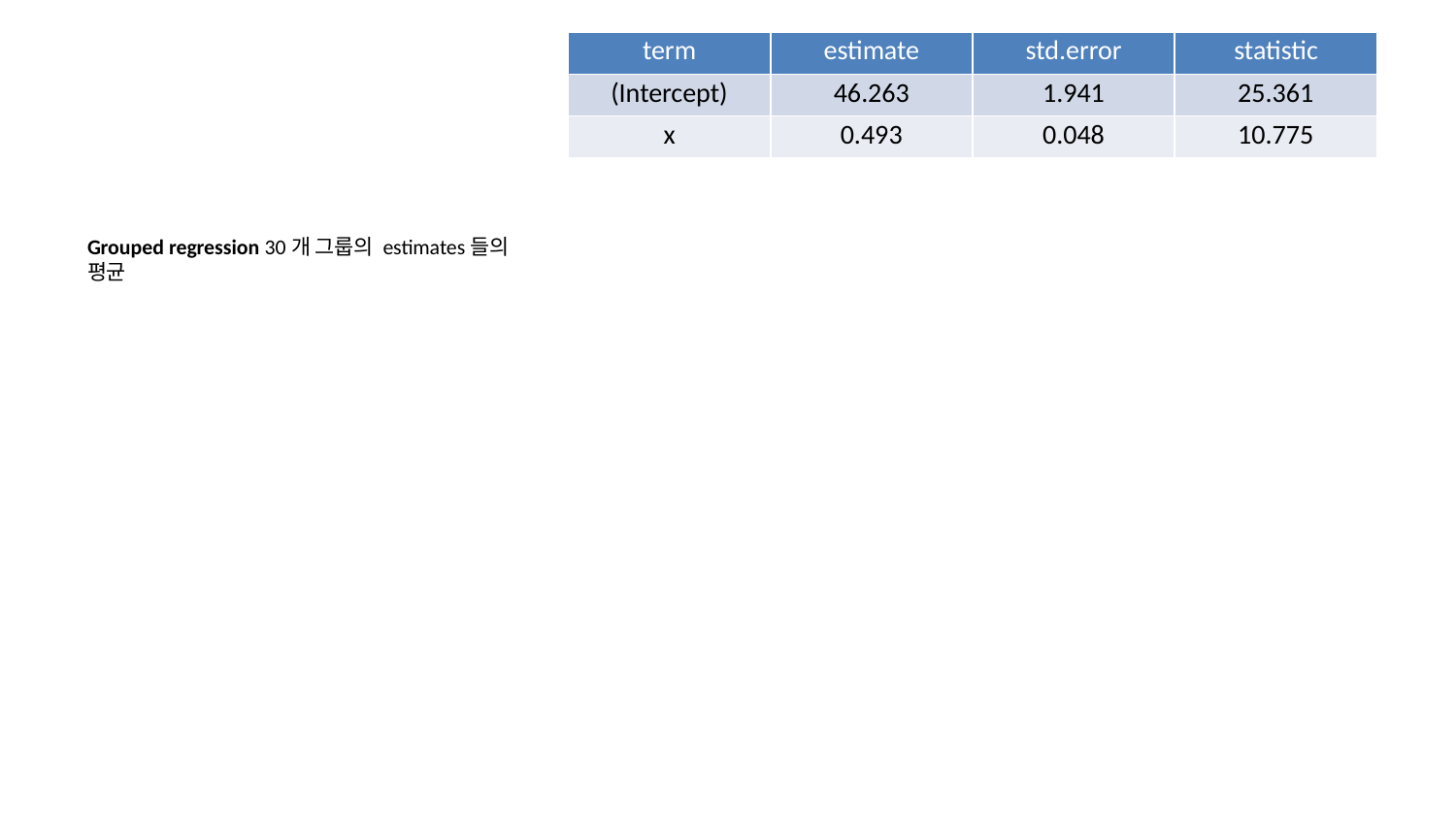

| term | estimate | std.error | statistic |
| --- | --- | --- | --- |
| (Intercept) | 46.263 | 1.941 | 25.361 |
| x | 0.493 | 0.048 | 10.775 |

Grouped regression 30개 그룹의 estimates들의 평균